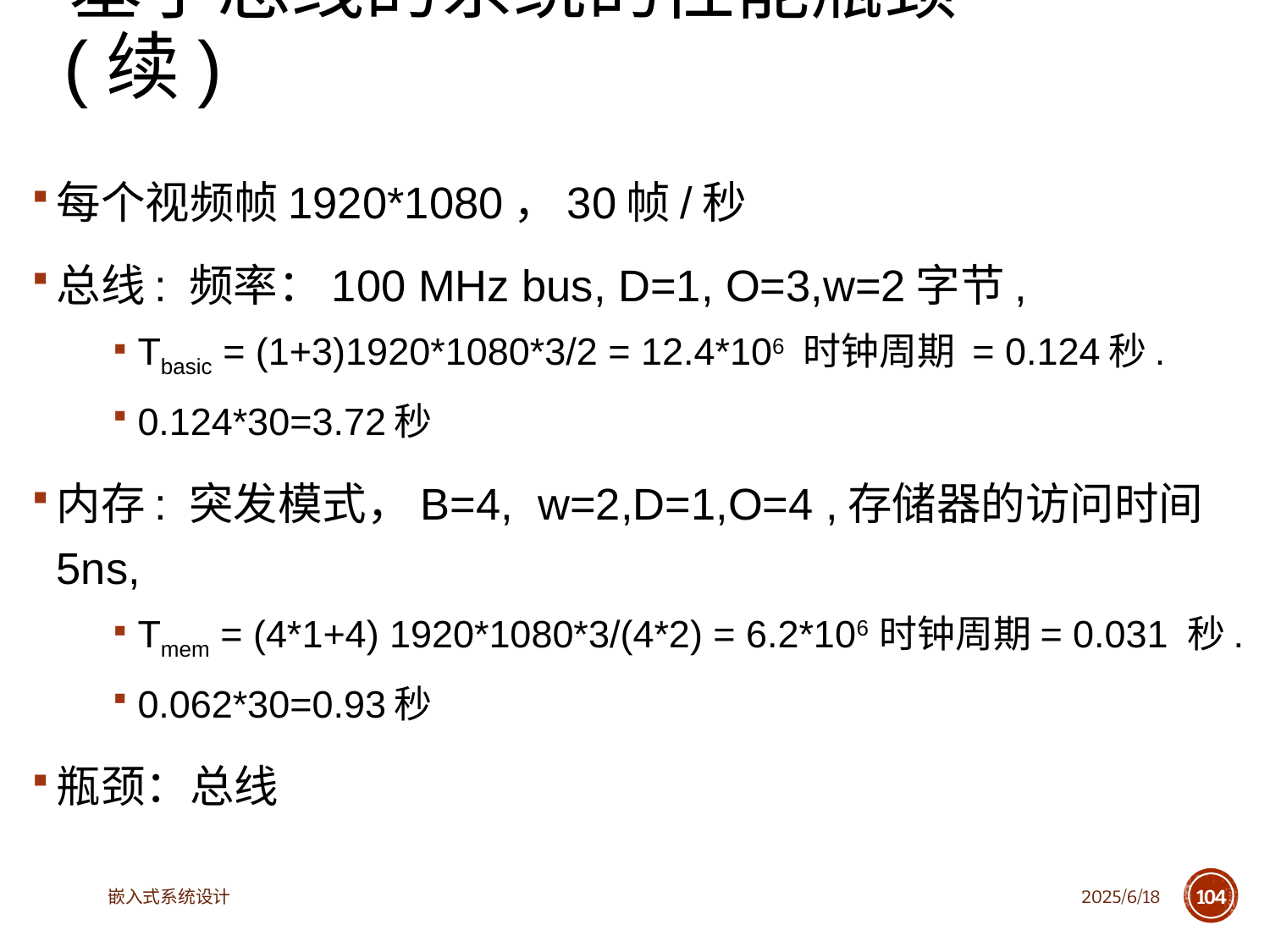

基于总线的系统的性能瓶颈(续)
每个视频帧1920*1080，30帧/秒
总线: 频率：100 MHz bus, D=1, O=3,w=2字节,
Tbasic = (1+3)1920*1080*3/2 = 12.4*106 时钟周期 = 0.124秒.
0.124*30=3.72秒
内存: 突发模式，B=4,  w=2,D=1,O=4 ,存储器的访问时间5ns,
Tmem = (4*1+4) 1920*1080*3/(4*2) = 6.2*106 时钟周期= 0.031 秒.
0.062*30=0.93秒
瓶颈：总线
嵌入式系统设计
2025/6/18
104